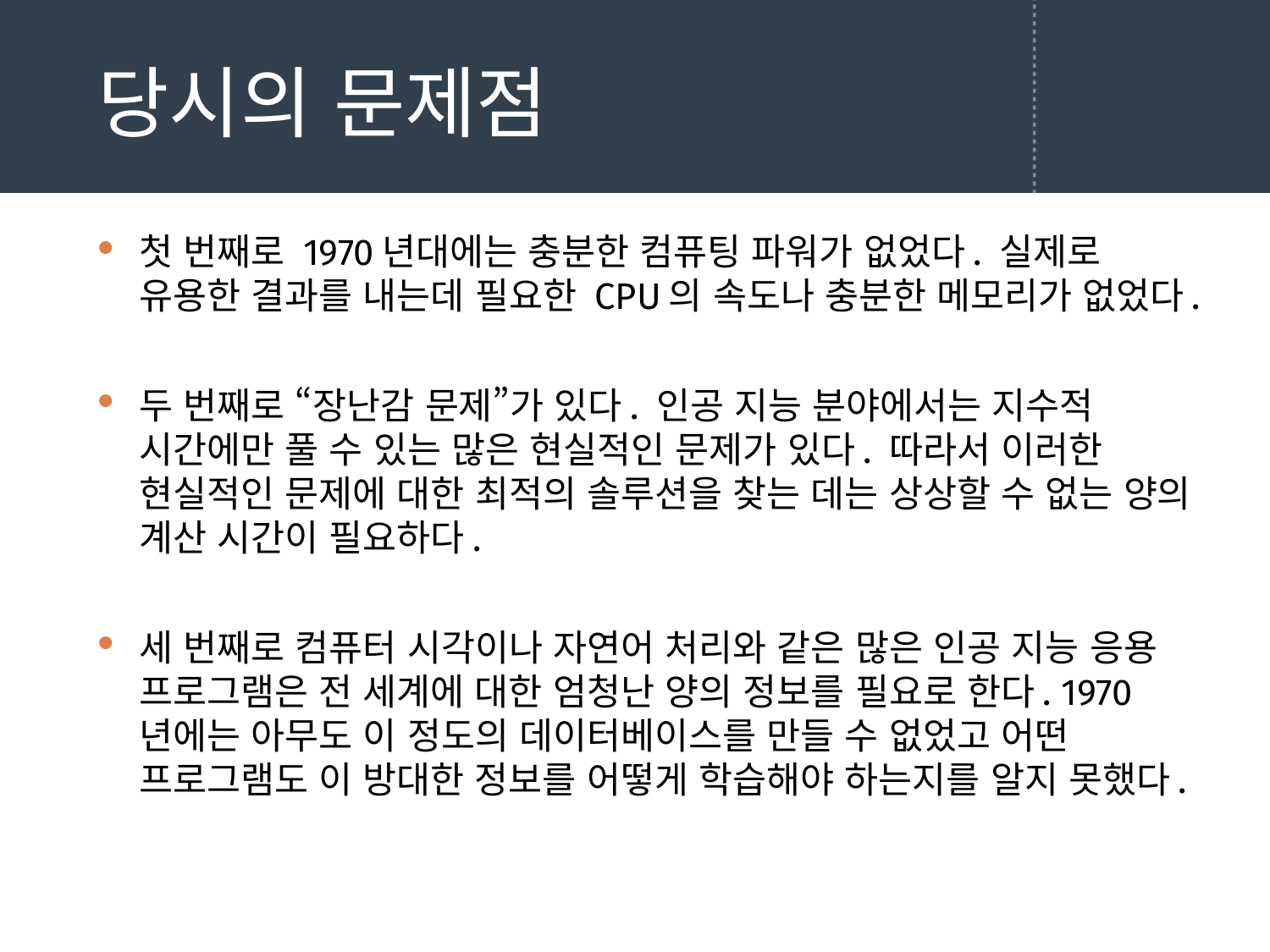

# 당시의 문제점
첫 번째로 1970년대에는 충분한 컴퓨팅 파워가 없었다. 실제로 유용한 결과를 내는데 필요한 CPU의 속도나 충분한 메모리가 없었다.

두 번째로 “장난감 문제”가 있다. 인공 지능 분야에서는 지수적 시간에만 풀 수 있는 많은 현실적인 문제가 있다. 따라서 이러한 현실적인 문제에 대한 최적의 솔루션을 찾는 데는 상상할 수 없는 양의 계산 시간이 필요하다.

세 번째로 컴퓨터 시각이나 자연어 처리와 같은 많은 인공 지능 응용 프로그램은 전 세계에 대한 엄청난 양의 정보를 필요로 한다. 1970년에는 아무도 이 정도의 데이터베이스를 만들 수 없었고 어떤 프로그램도 이 방대한 정보를 어떻게 학습해야 하는지를 알지 못했다.